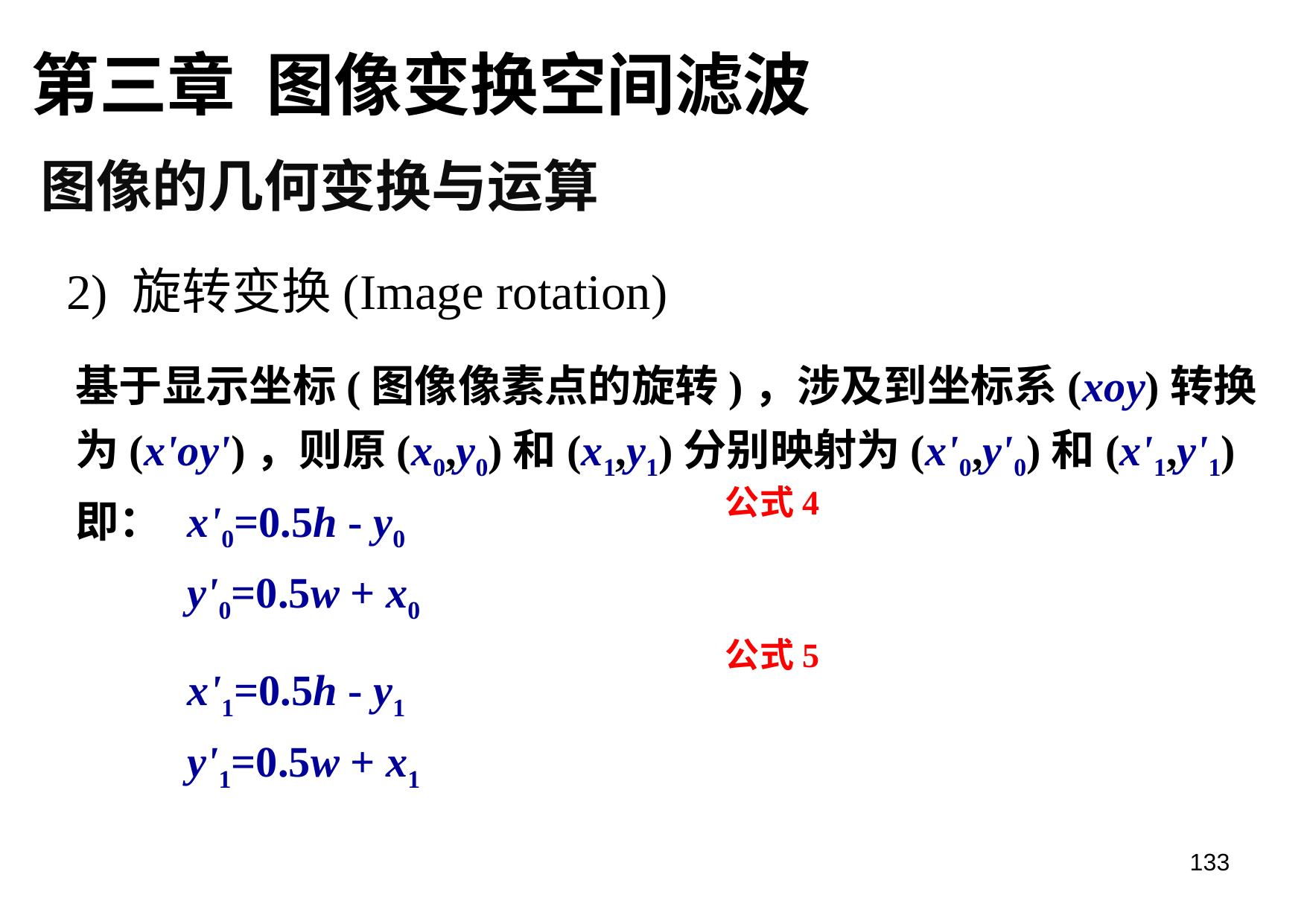

第三章  图像变换空间滤波
图像的几何变换与运算
2) 旋转变换(Image rotation)

基于显示坐标(图像像素点的旋转)，涉及到坐标系(xoy)转换为(x'oy')，则原(x0,y0)和(x1,y1)分别映射为(x'0,y'0)和(x'1,y'1)
即：	x'0=0.5h - y0
y'0=0.5w + x0

x'1=0.5h - y1
y'1=0.5w + x1
公式4
公式5

133